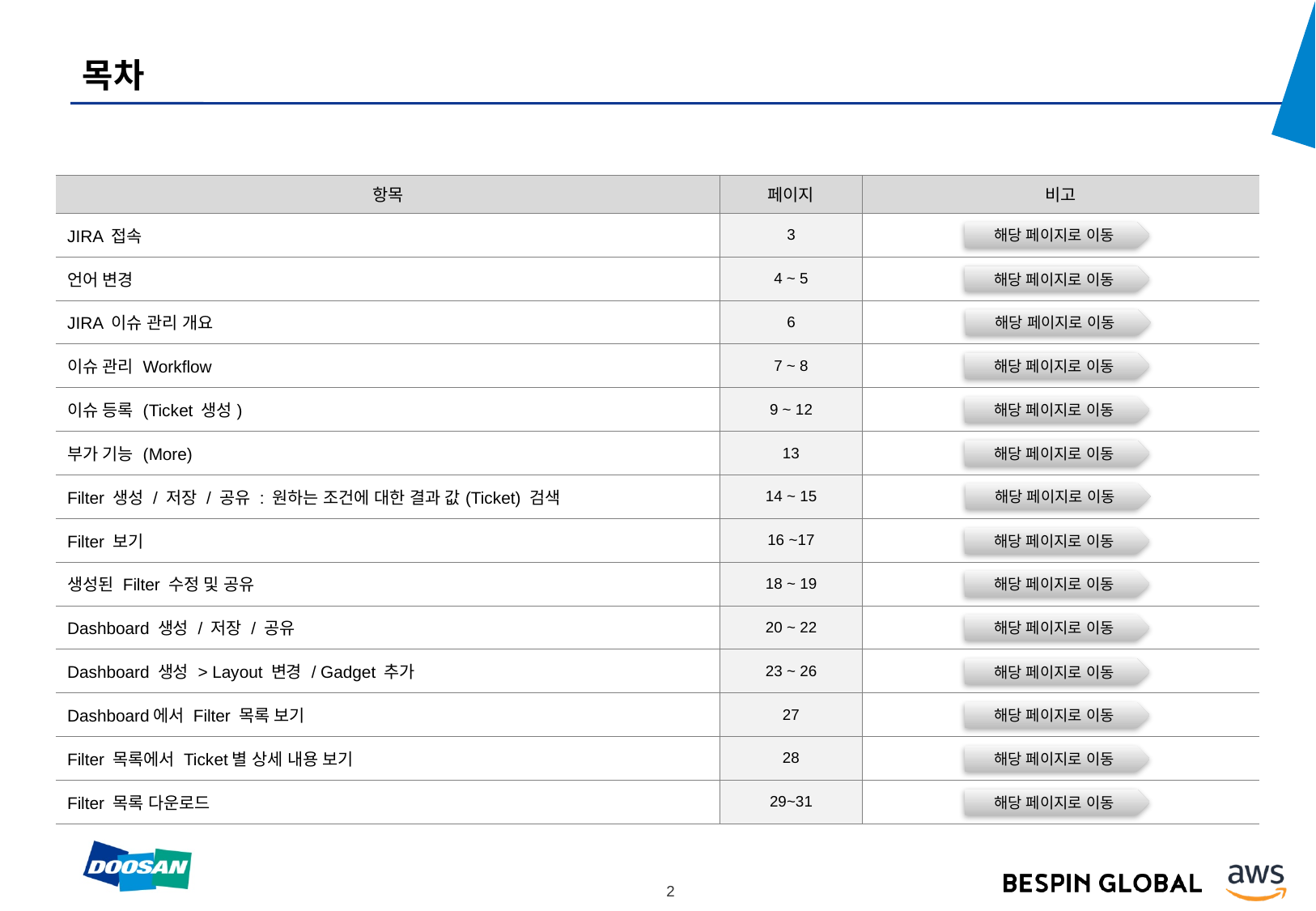

목차
| 항목 | 페이지 | 비고 |
| --- | --- | --- |
| JIRA 접속 | 3 |  |
| 언어 변경 | 4 ~ 5 |  |
| JIRA 이슈 관리 개요 | 6 |  |
| 이슈 관리 Workflow | 7 ~ 8 |  |
| 이슈 등록 (Ticket 생성) | 9 ~ 12 |  |
| 부가 기능 (More) | 13 |  |
| Filter 생성 / 저장 / 공유 : 원하는 조건에 대한 결과 값(Ticket) 검색 | 14 ~ 15 |  |
| Filter 보기 | 16 ~17 |  |
| 생성된 Filter 수정 및 공유 | 18 ~ 19 |  |
| Dashboard 생성 / 저장 / 공유 | 20 ~ 22 |  |
| Dashboard 생성 > Layout 변경 / Gadget 추가 | 23 ~ 26 |  |
| Dashboard에서 Filter 목록 보기 | 27 |  |
| Filter 목록에서 Ticket별 상세 내용 보기 | 28 |  |
| Filter 목록 다운로드 | 29~31 |  |
해당 페이지로 이동
해당 페이지로 이동
해당 페이지로 이동
해당 페이지로 이동
해당 페이지로 이동
해당 페이지로 이동
해당 페이지로 이동
해당 페이지로 이동
해당 페이지로 이동
해당 페이지로 이동
해당 페이지로 이동
해당 페이지로 이동
해당 페이지로 이동
해당 페이지로 이동